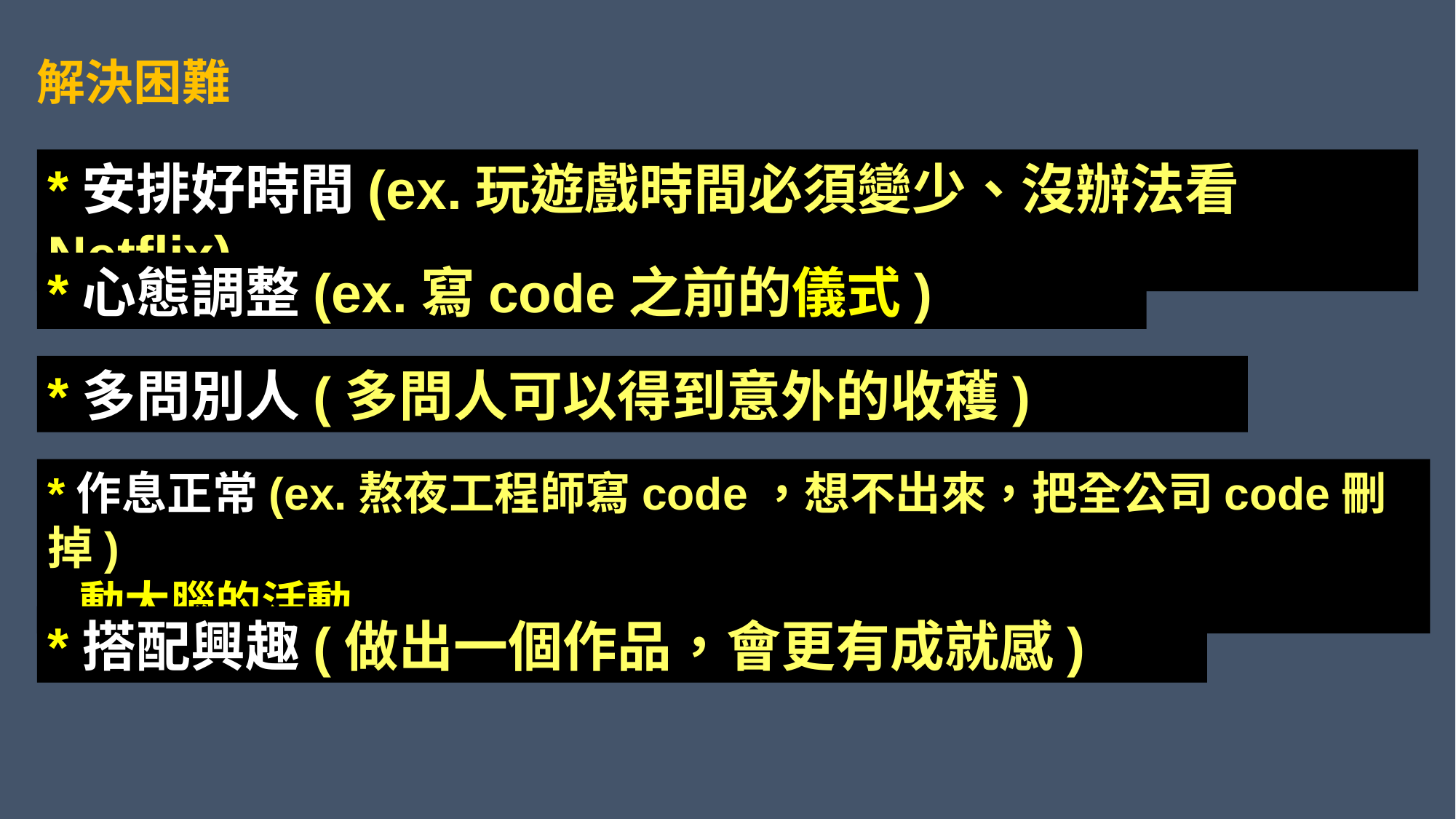

解決困難
*安排好時間(ex.玩遊戲時間必須變少、沒辦法看Netflix)
*心態調整(ex.寫code之前的儀式)
*多問別人(多問人可以得到意外的收穫)
*作息正常(ex.熬夜工程師寫code，想不出來，把全公司code刪掉)
  動大腦的活動
*搭配興趣(做出一個作品，會更有成就感)